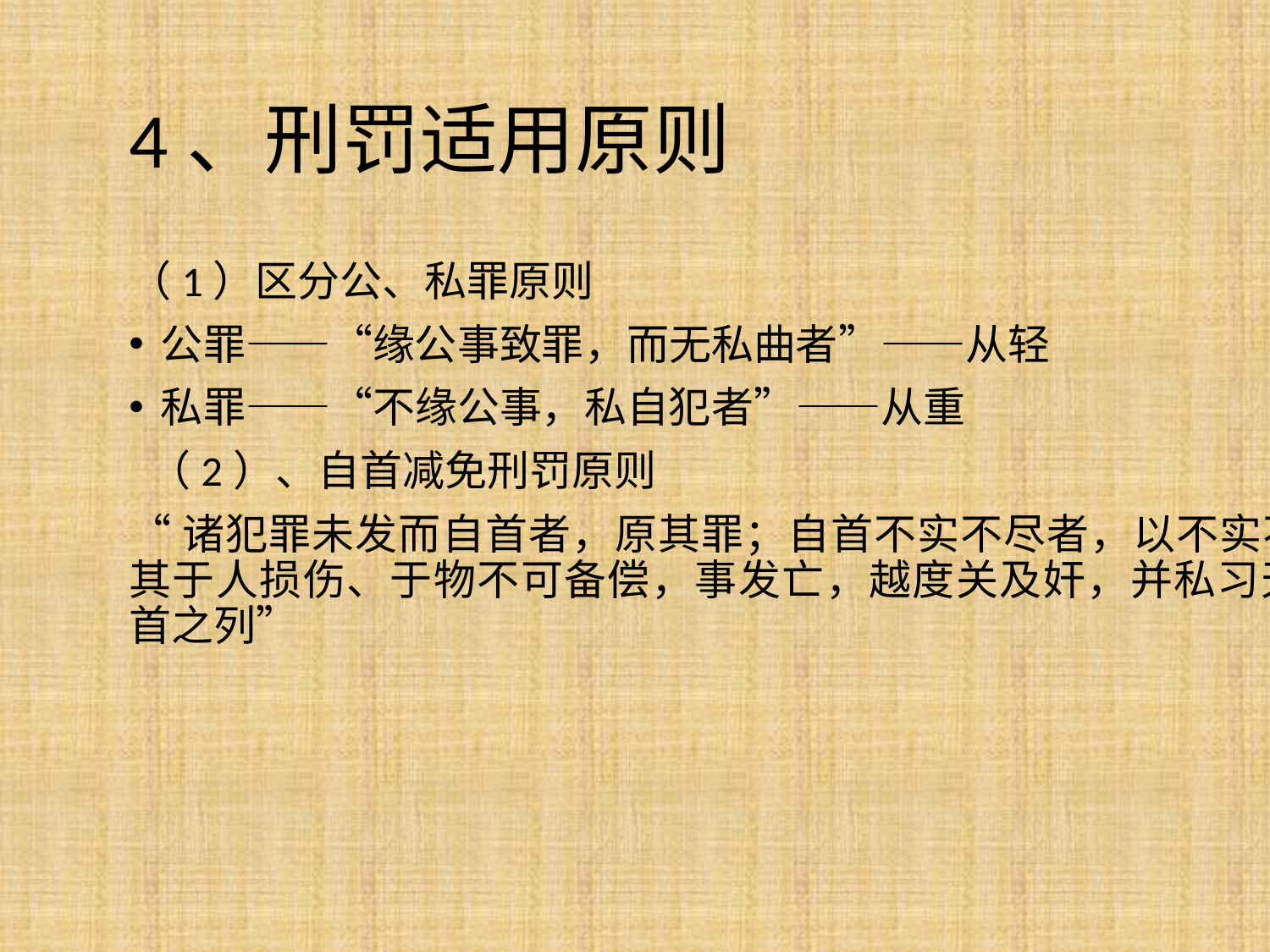

# 4、刑罚适用原则
（1）区分公、私罪原则
公罪——“缘公事致罪，而无私曲者”——从轻
私罪——“不缘公事，私自犯者”——从重
 （2）、自首减免刑罚原则
“诸犯罪未发而自首者，原其罪；自首不实不尽者，以不实不尽之罪罪之；其于人损伤、于物不可备偿，事发亡，越度关及奸，并私习天文者，不在自首之列”